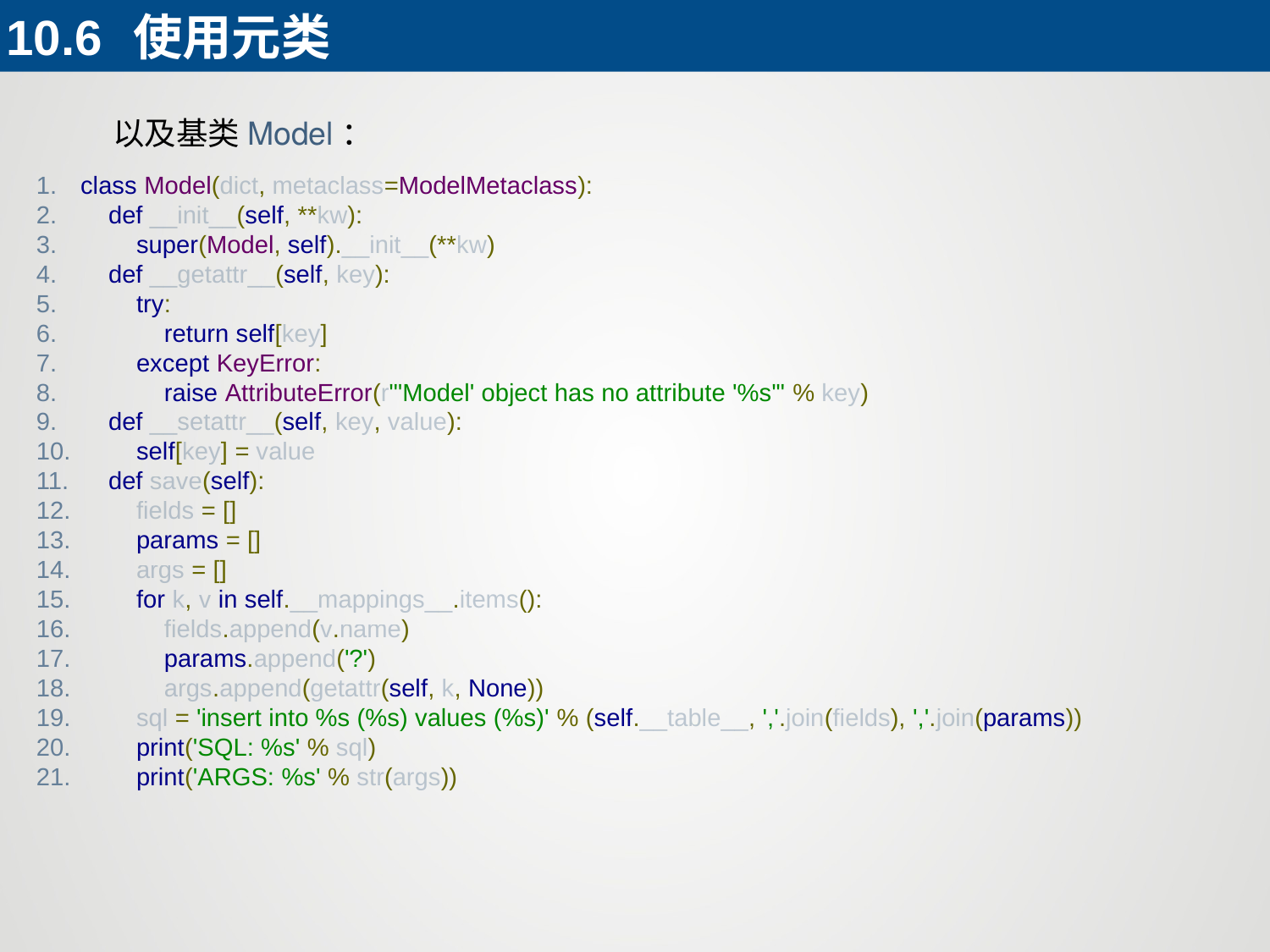

10.6	使用元类
       以及基类Model：
class Model(dict, metaclass=ModelMetaclass):
    def __init__(self, **kw):
        super(Model, self).__init__(**kw)
    def __getattr__(self, key):
        try:
            return self[key]
        except KeyError:
            raise AttributeError(r"'Model' object has no attribute '%s'" % key)
    def __setattr__(self, key, value):
        self[key] = value
    def save(self):
        fields = []
        params = []
        args = []
        for k, v in self.__mappings__.items():
            fields.append(v.name)
            params.append('?')
            args.append(getattr(self, k, None))
        sql = 'insert into %s (%s) values (%s)' % (self.__table__, ','.join(fields), ','.join(params))
        print('SQL: %s' % sql)
        print('ARGS: %s' % str(args))